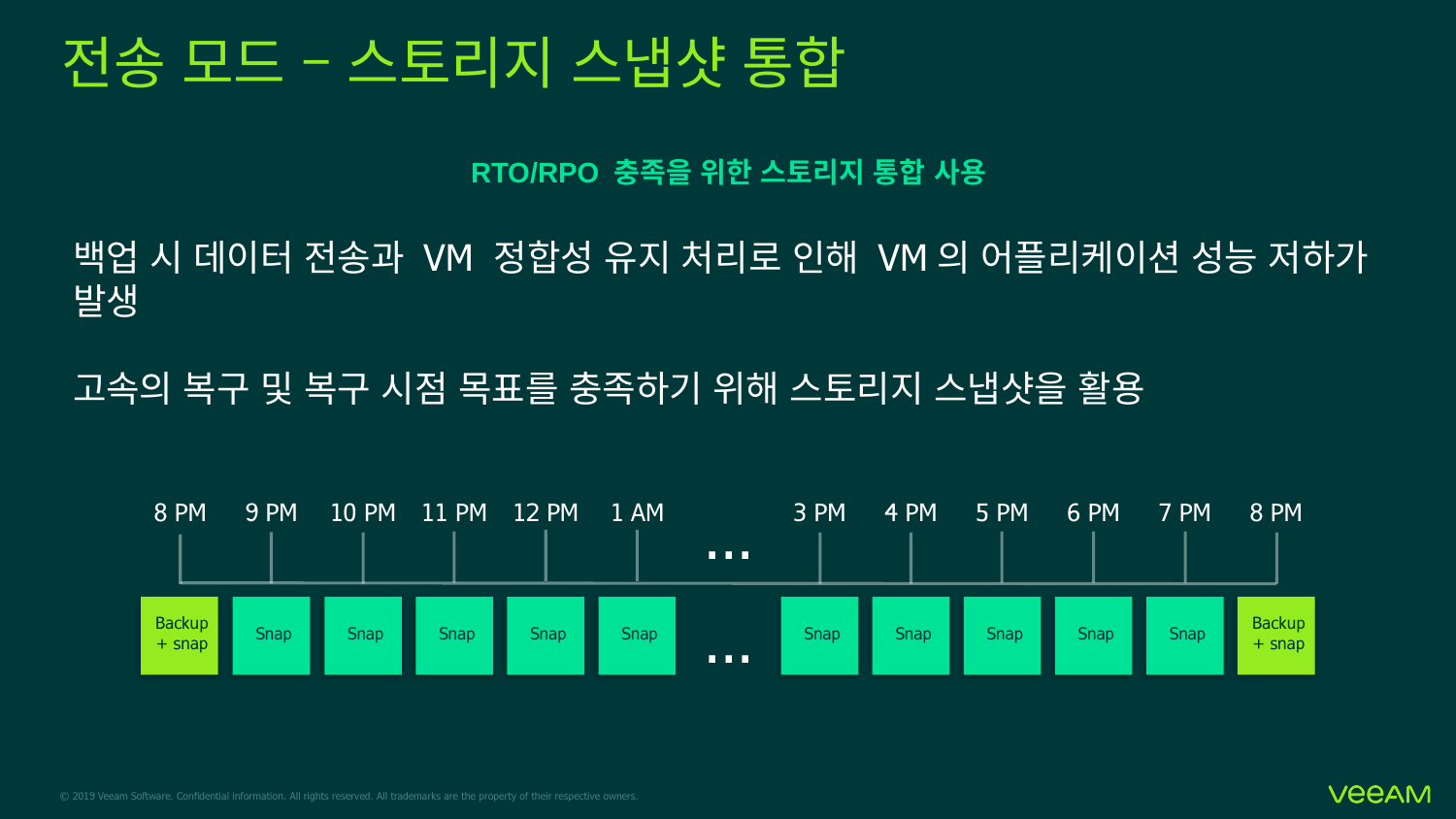

# 전송 모드 – 스토리지 스냅샷 통합
RTO/RPO 충족을 위한 스토리지 통합 사용
백업 시 데이터 전송과 VM 정합성 유지 처리로 인해 VM의 어플리케이션 성능 저하가 발생

고속의 복구 및 복구 시점 목표를 충족하기 위해 스토리지 스냅샷을 활용
8 PM
9 PM
10 PM
11 PM
12 PM
1 AM
4 PM
5 PM
6 PM
7 PM
8 PM
…
…
Backup + snap
Snap
Snap
Snap
Snap
Snap
Snap
Snap
Snap
Snap
Snap
Backup + snap
3 PM